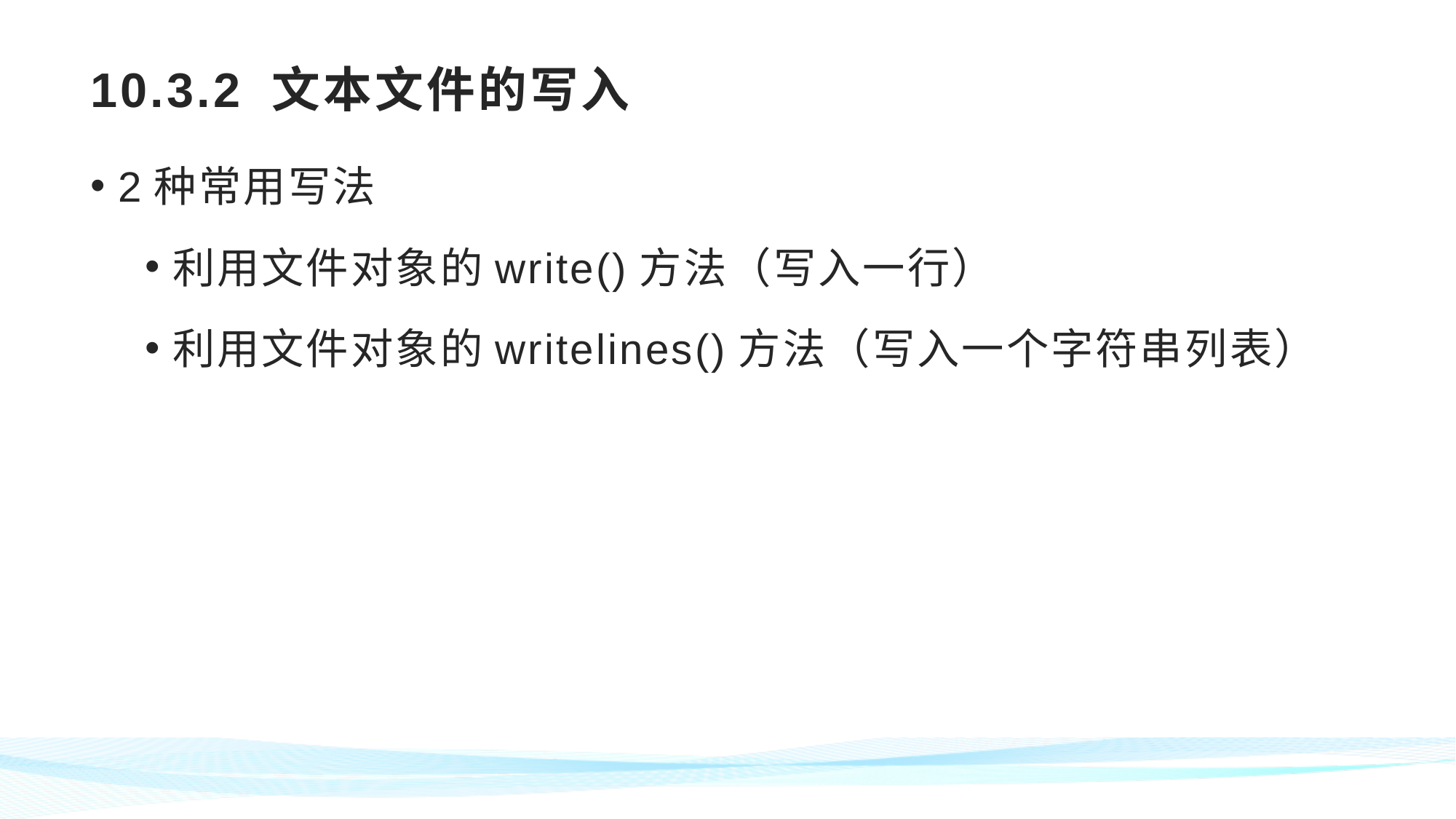

# 10.3.2 文本文件的写入
2种常用写法
利用文件对象的write()方法（写入一行）
利用文件对象的writelines()方法（写入一个字符串列表）